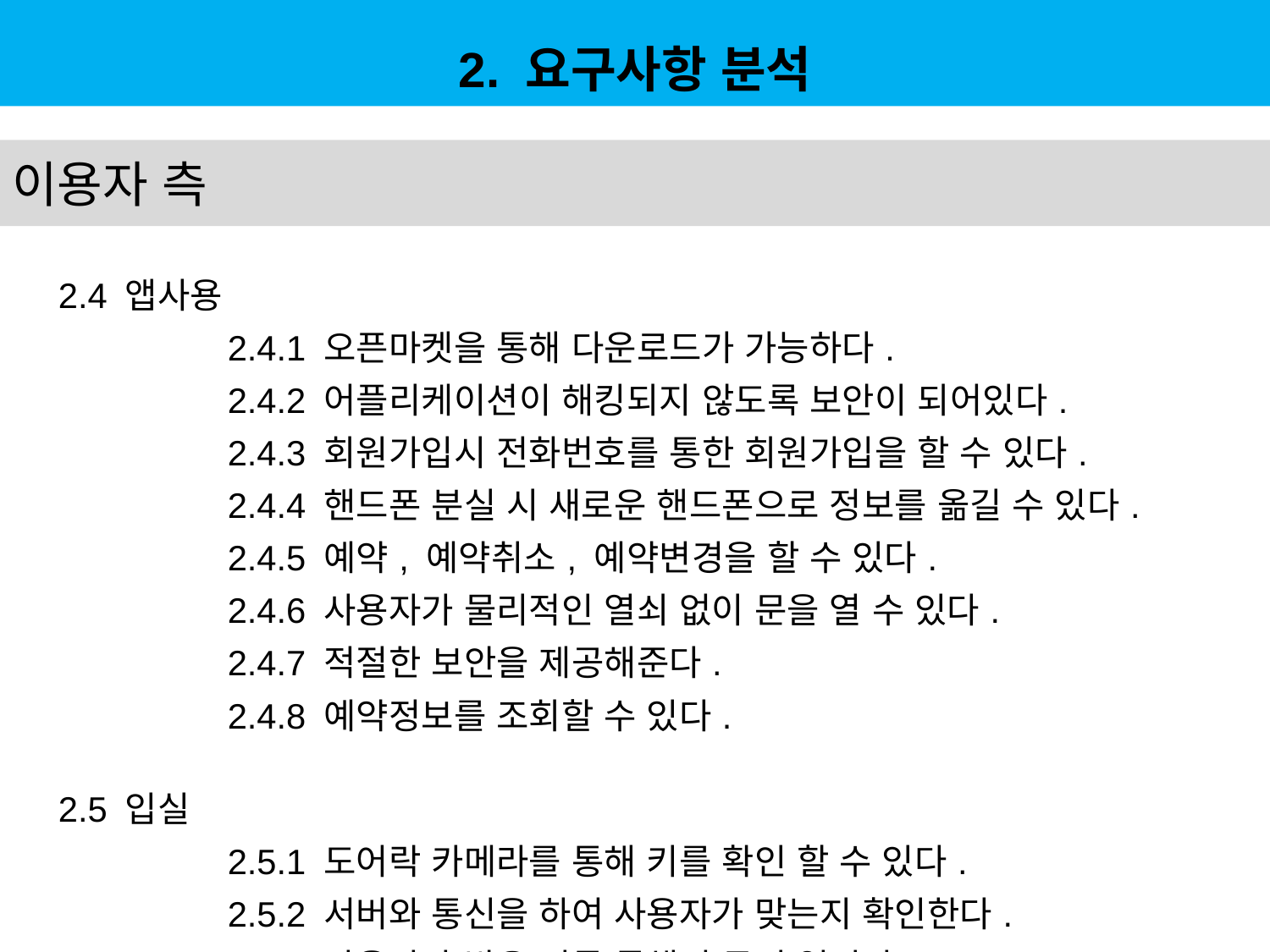

2. 요구사항 분석
이용자 측
| 2.4 앱사용 |  |  |  |  |  |  |
| --- | --- | --- | --- | --- | --- | --- |
|  | 2.4.1 오픈마켓을 통해 다운로드가 가능하다. |  |  |  |  |  |
|  | 2.4.2 어플리케이션이 해킹되지 않도록 보안이 되어있다. |  |  |  |  |  |
|  | 2.4.3 회원가입시 전화번호를 통한 회원가입을 할 수 있다. |  |  |  |  |  |
|  | 2.4.4 핸드폰 분실 시 새로운 핸드폰으로 정보를 옮길 수 있다. |  |  |  |  |  |
|  | 2.4.5 예약, 예약취소, 예약변경을 할 수 있다. |  |  |  |  |  |
|  | 2.4.6 사용자가 물리적인 열쇠 없이 문을 열 수 있다. |  |  |  |  |  |
|  | 2.4.7 적절한 보안을 제공해준다. |  |  |  |  |  |
|  | 2.4.8 예약정보를 조회할 수 있다. |  |  |  |  |  |
|  |  |  |  |  |  |  |
| 2.5 입실 |  |  |  |  |  |  |
|  | 2.5.1 도어락 카메라를 통해 키를 확인 할 수 있다. |  |  |  |  |  |
|  | 2.5.2 서버와 통신을 하여 사용자가 맞는지 확인한다. |  |  |  |  |  |
|  | 2.5.3 사용자가 받은 키를 통해서 문이 열린다. |  |  |  |  |  |